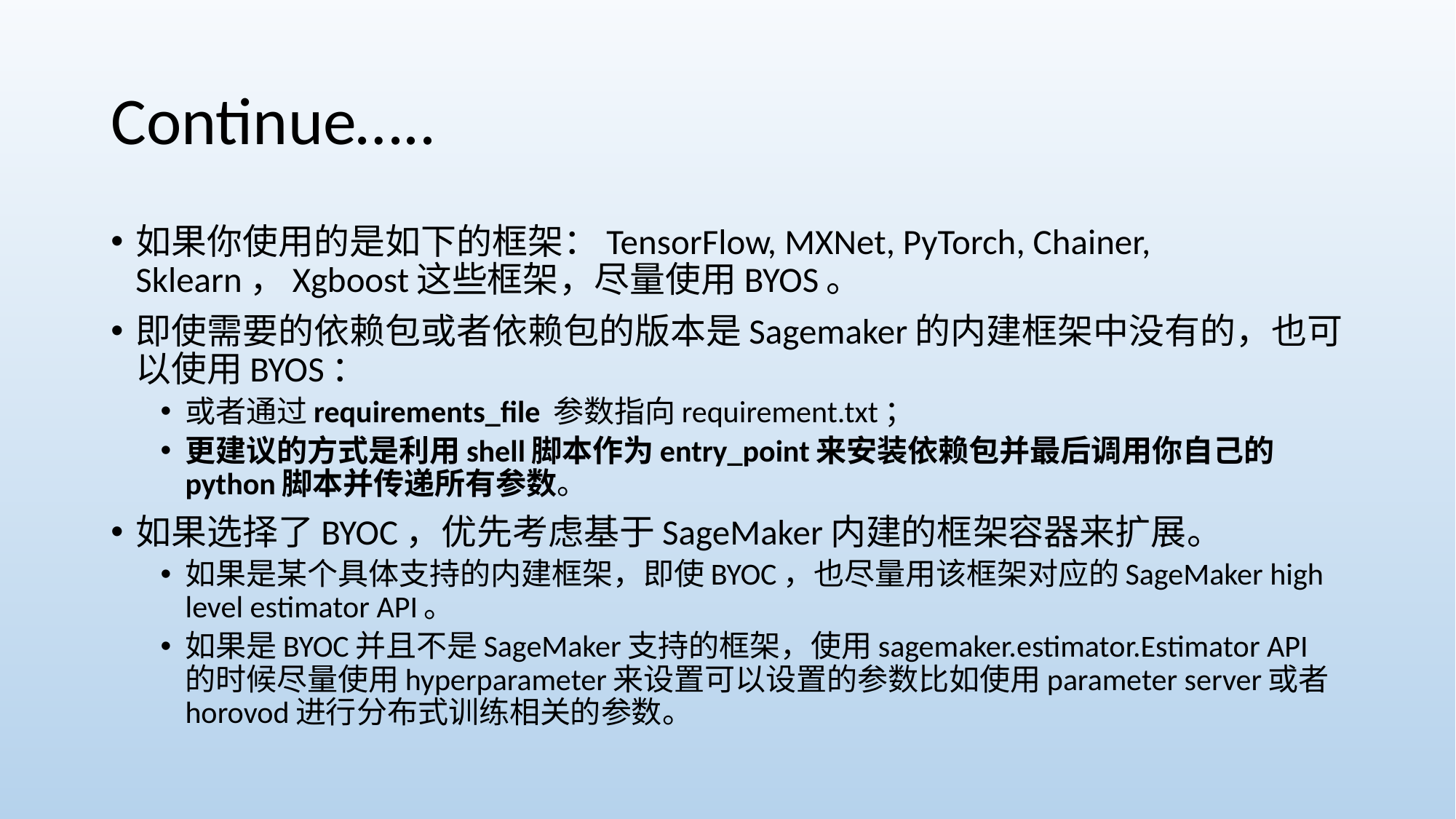

# Continue…..
如果你使用的是如下的框架：TensorFlow, MXNet, PyTorch, Chainer, Sklearn，Xgboost这些框架，尽量使用BYOS。
即使需要的依赖包或者依赖包的版本是Sagemaker的内建框架中没有的，也可以使用BYOS：
或者通过requirements_file 参数指向requirement.txt；
更建议的方式是利用shell脚本作为entry_point来安装依赖包并最后调用你自己的python脚本并传递所有参数。
如果选择了BYOC，优先考虑基于SageMaker内建的框架容器来扩展。
如果是某个具体支持的内建框架，即使BYOC，也尽量用该框架对应的SageMaker high level estimator API。
如果是BYOC并且不是SageMaker支持的框架，使用sagemaker.estimator.Estimator API的时候尽量使用hyperparameter来设置可以设置的参数比如使用parameter server或者horovod进行分布式训练相关的参数。